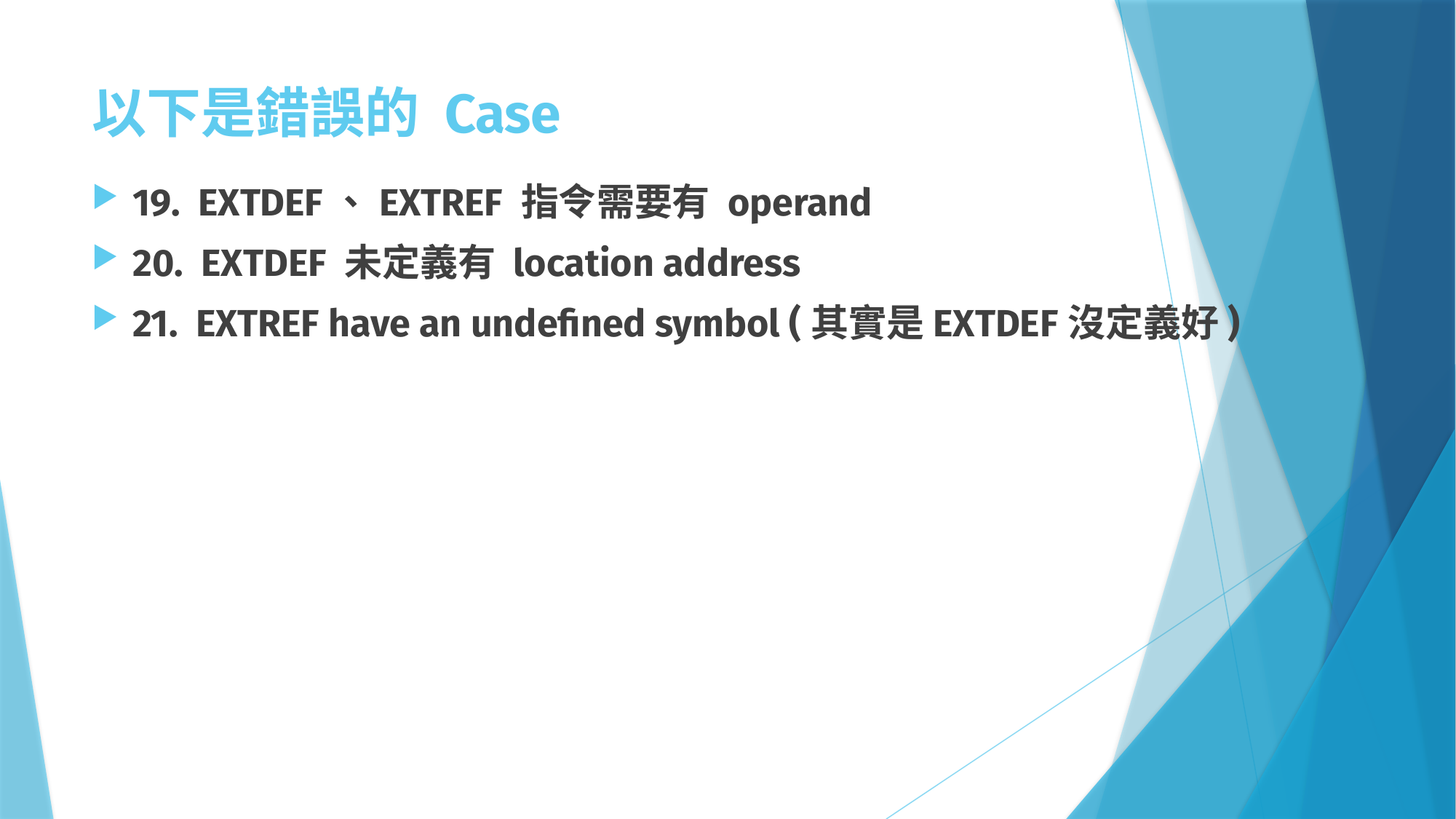

# 以下是錯誤的 Case
19.  EXTDEF、EXTREF 指令需要有 operand
20.  EXTDEF 未定義有 location address
21.  EXTREF have an undefined symbol (其實是EXTDEF沒定義好)